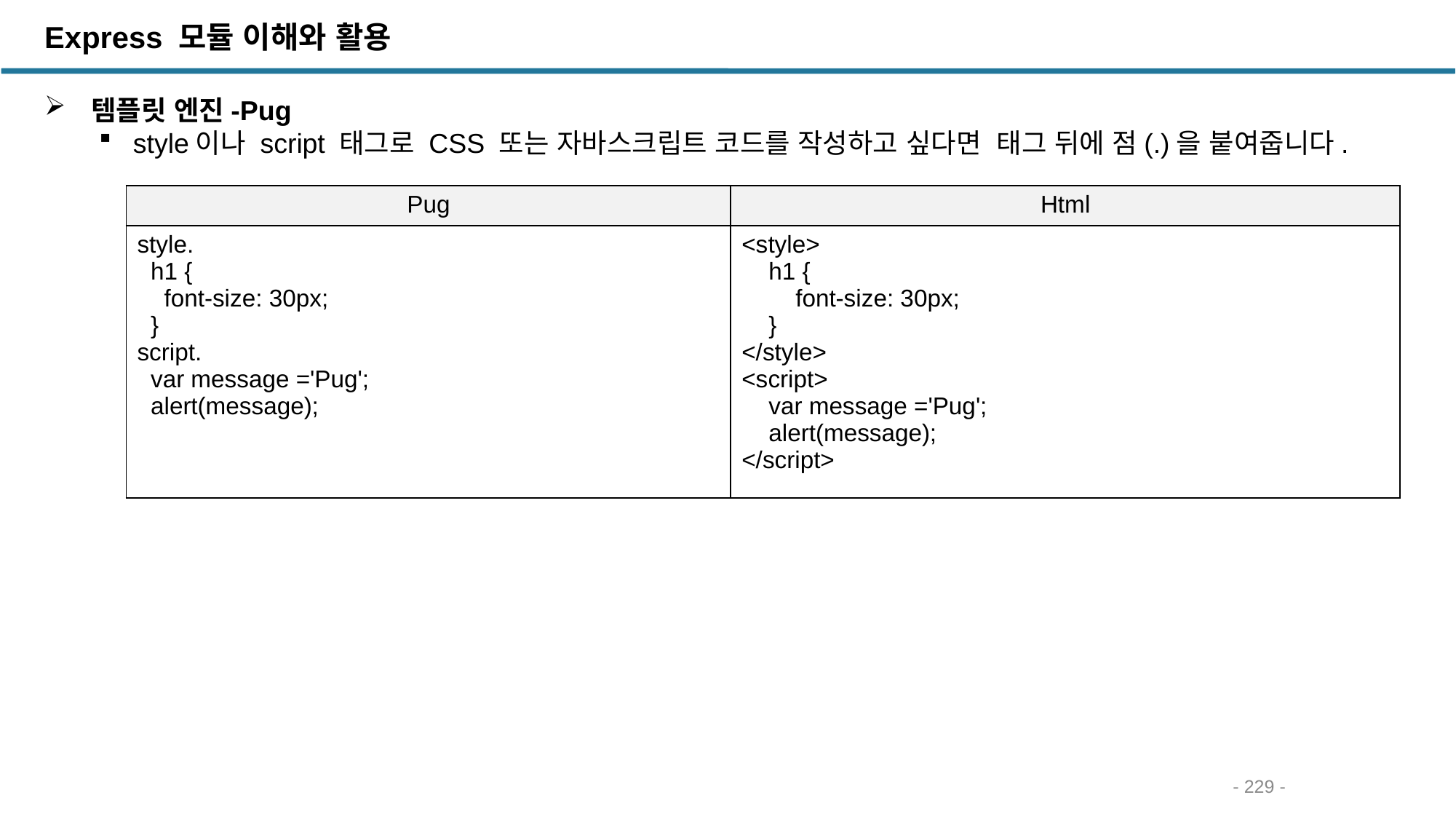

Express 모듈 이해와 활용
 템플릿 엔진-Pug
style이나 script 태그로 CSS 또는 자바스크립트 코드를 작성하고 싶다면  태그 뒤에 점(.)을 붙여줍니다.
| Pug | Html |
| --- | --- |
| style. h1 { font-size: 30px; } script. var message ='Pug'; alert(message); | <style> h1 { font-size: 30px; } </style> <script> var message ='Pug'; alert(message); </script> |
- 229 -